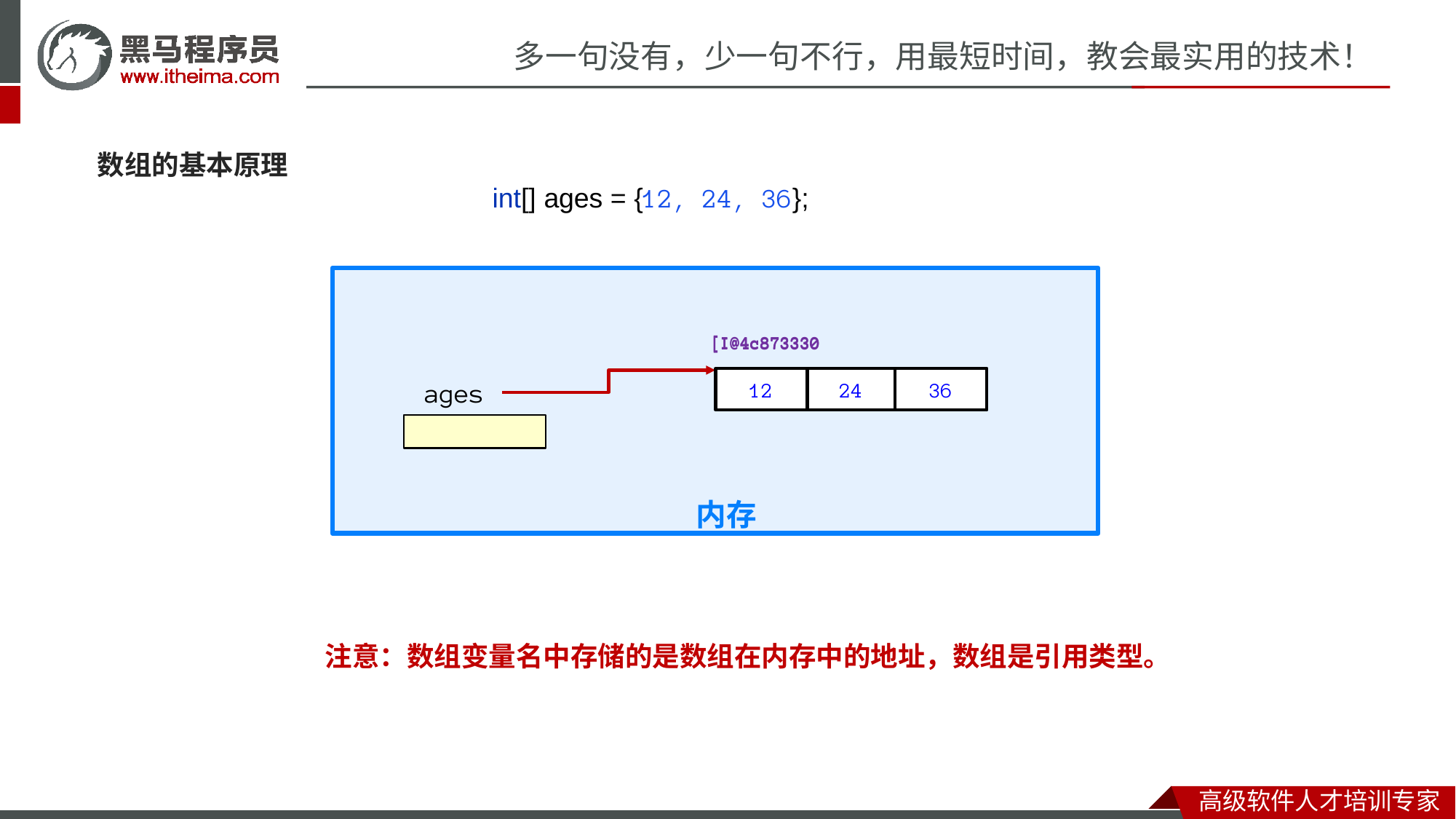

数组的基本原理
int[] ages = {12, 24, 36};

内存
[I@4c873330
[I@4c873330
12
24
36
ages

注意：数组变量名中存储的是数组在内存中的地址，数组是引用类型。